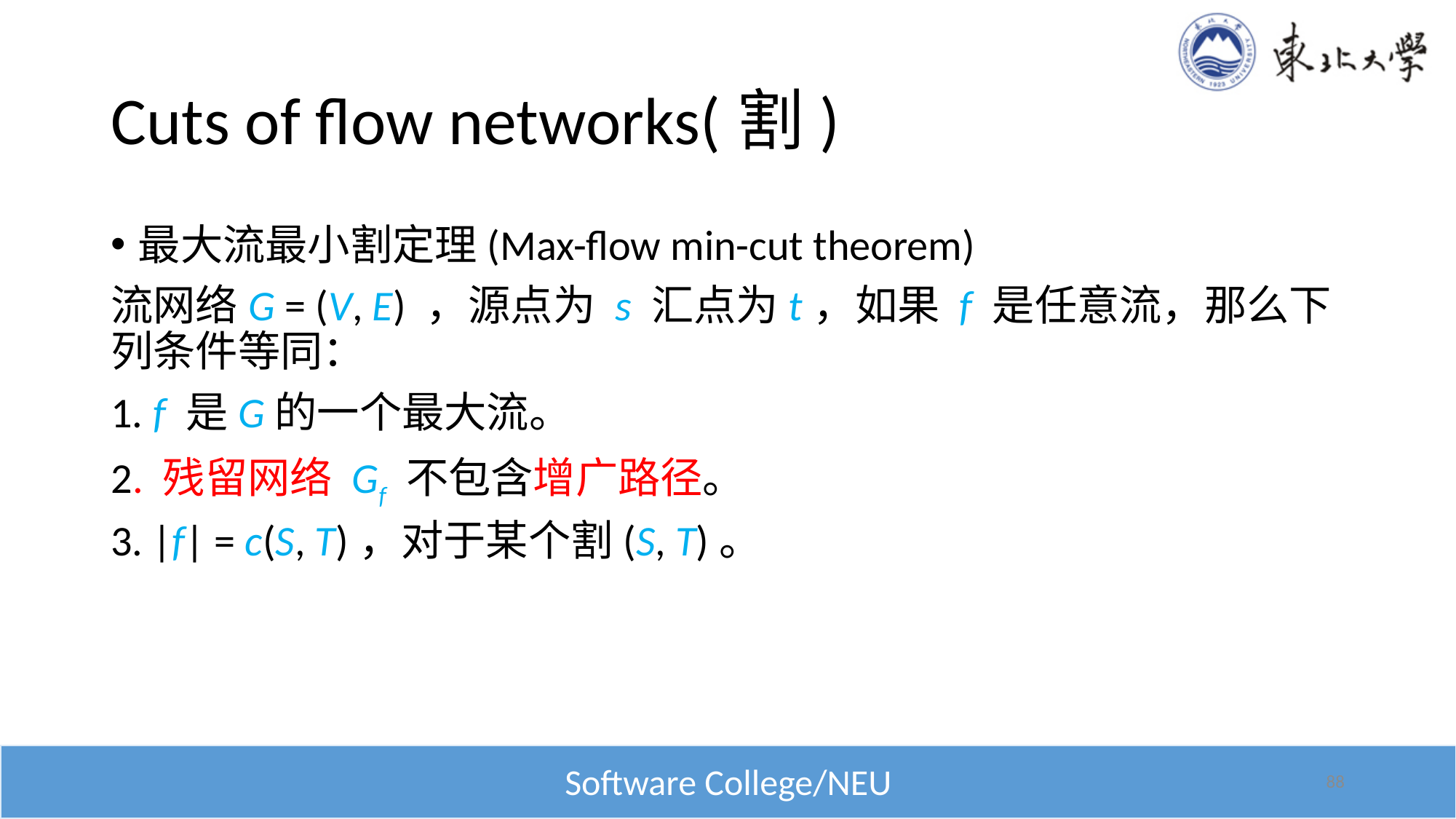

# Cuts of flow networks(割)
最大流最小割定理(Max-flow min-cut theorem)
流网络G = (V, E) ，源点为 s 汇点为t，如果 f 是任意流，那么下列条件等同：
1. f 是G的一个最大流。
2. 残留网络 Gf 不包含增广路径。
3. |f| = c(S, T)，对于某个割(S, T)。